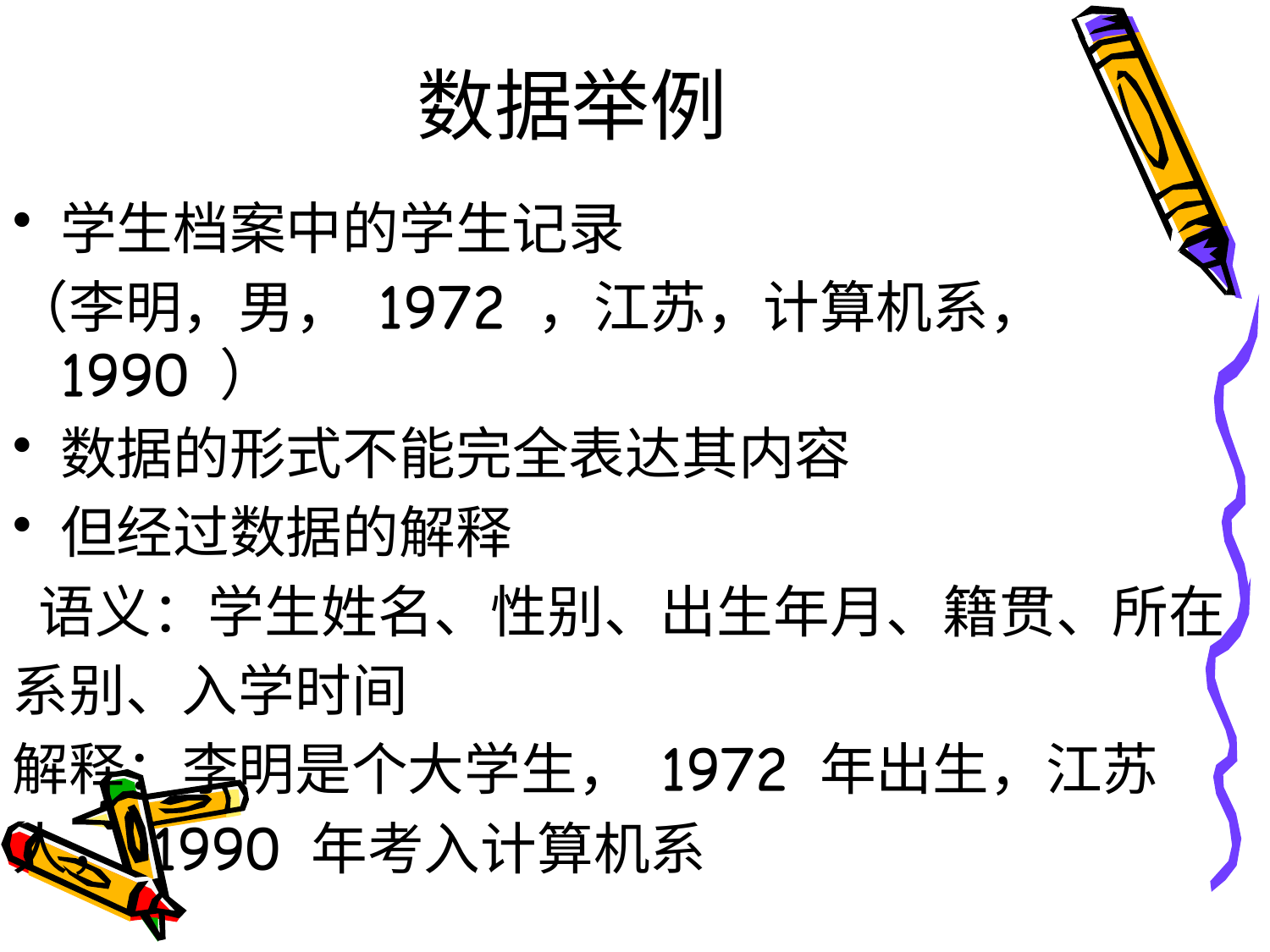

# 数据举例
学生档案中的学生记录
（李明，男， 1972 ，江苏，计算机系， 1990 ）
数据的形式不能完全表达其内容
但经过数据的解释
 语义：学生姓名、性别、出生年月、籍贯、所在
系别、入学时间
解释：李明是个大学生， 1972 年出生，江苏
人， 1990 年考入计算机系